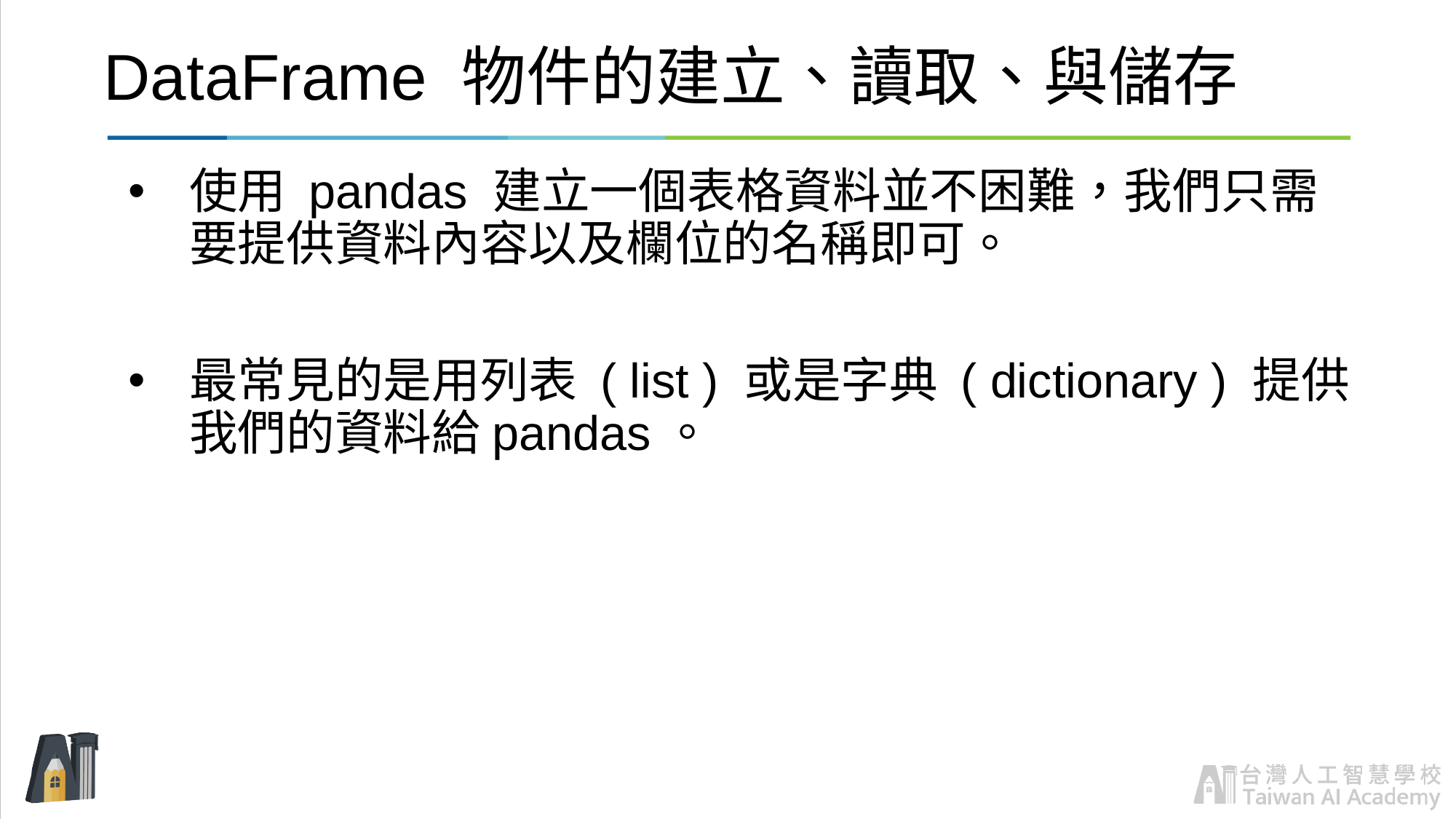

# DataFrame 物件的建立、讀取、與儲存
使用 pandas 建立一個表格資料並不困難，我們只需要提供資料內容以及欄位的名稱即可。

最常見的是用列表 ( list ) 或是字典 ( dictionary ) 提供我們的資料給pandas。